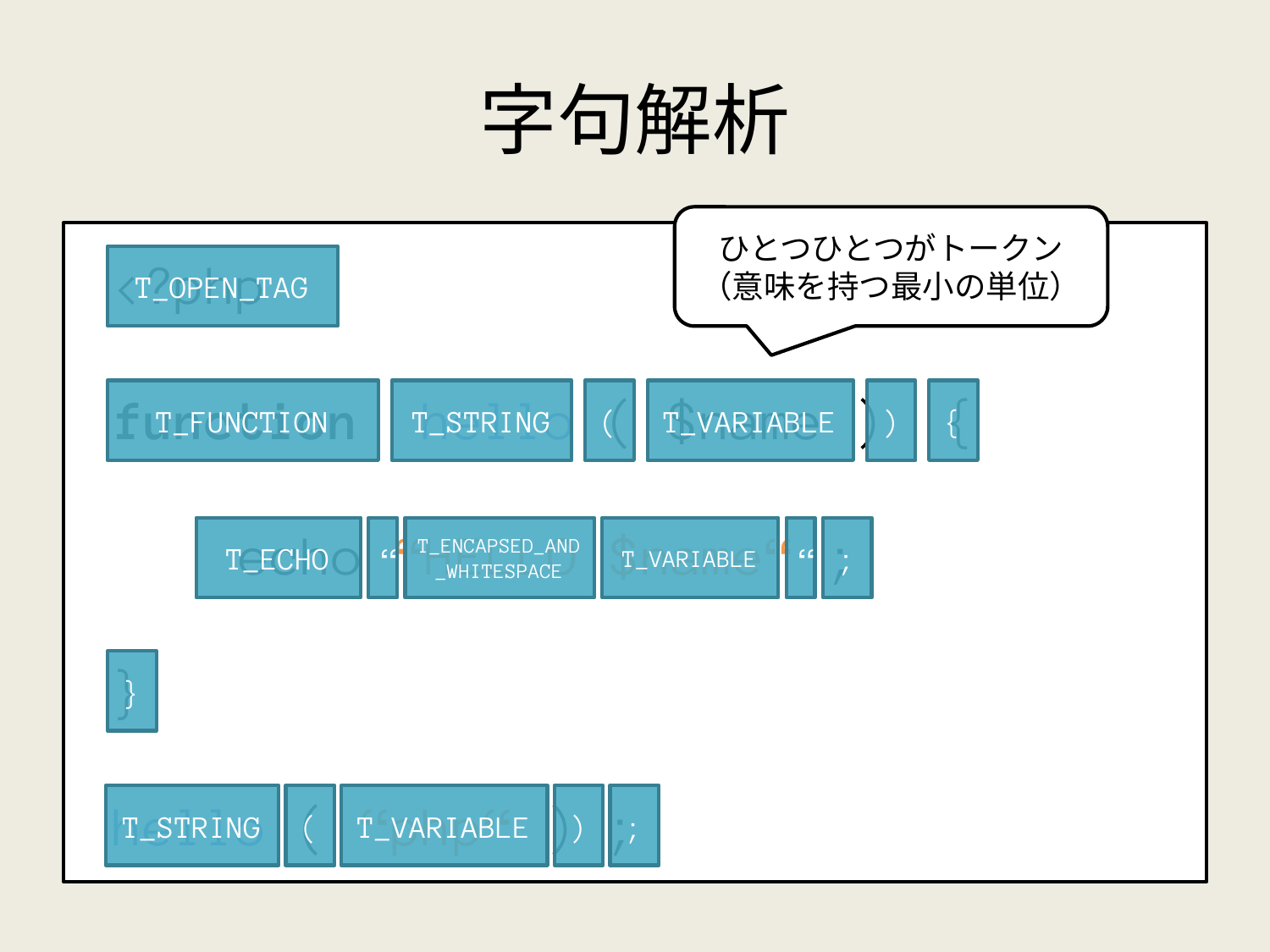

# 字句解析
ひとつひとつがトークン
（意味を持つ最小の単位）

<?php

function  hello ( $name )  {

	echo “HELLO $name“ ;

}

hello ( “php“ ) ;
T_OPEN_TAG
T_FUNCTION
T_STRING
(
T_VARIABLE
)
{
T_ECHO
“
T_ENCAPSED_AND_WHITESPACE
T_VARIABLE
“
;
}
T_STRING
(
T_VARIABLE
)
;